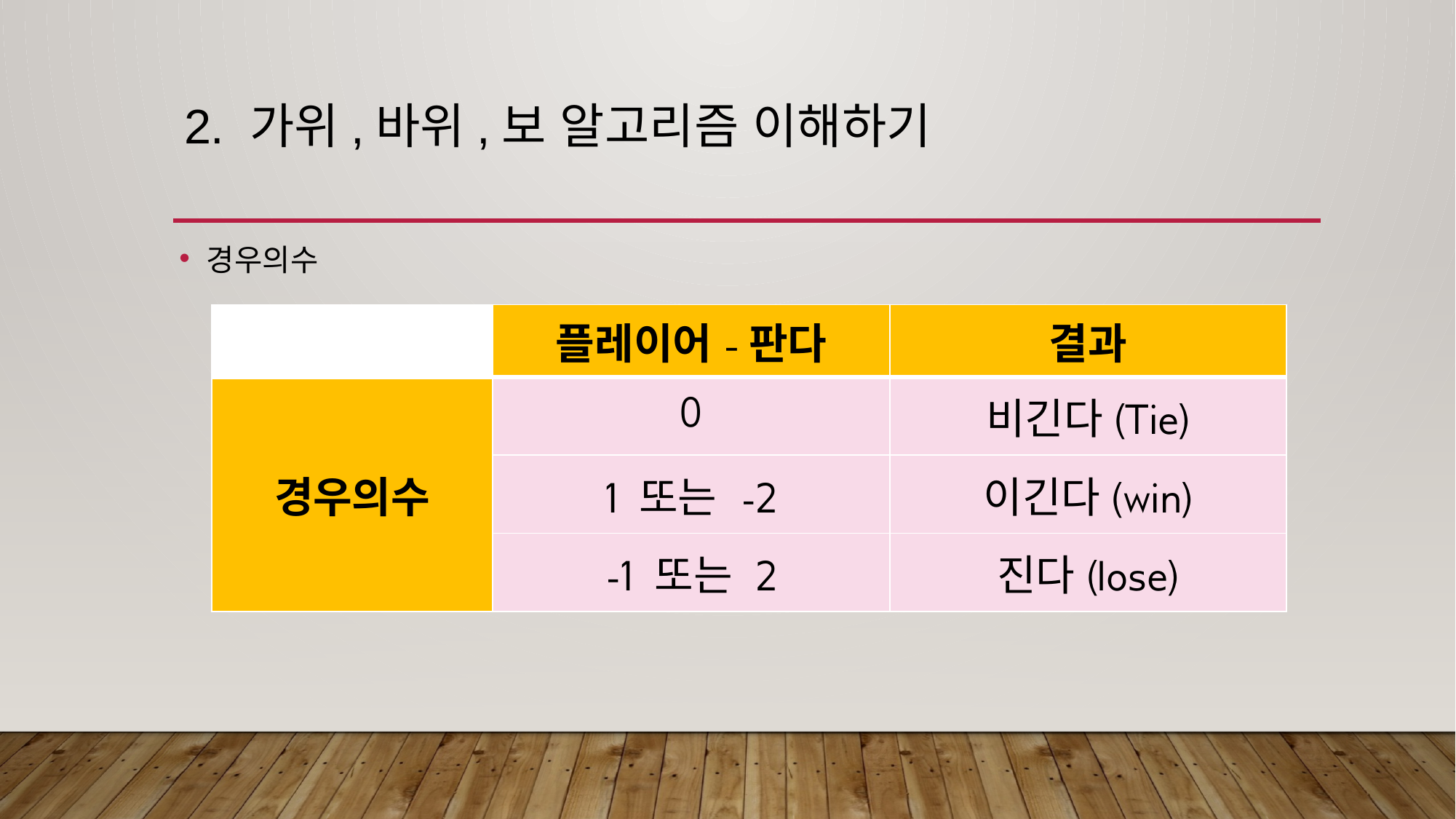

# 2. 가위,바위,보 알고리즘 이해하기
경우의수
|  | 플레이어-판다 | 결과 |
| --- | --- | --- |
| 경우의수 | 0 | 비긴다(Tie) |
|  | 1 또는 -2 | 이긴다(win) |
|  | -1 또는 2 | 진다(lose) |